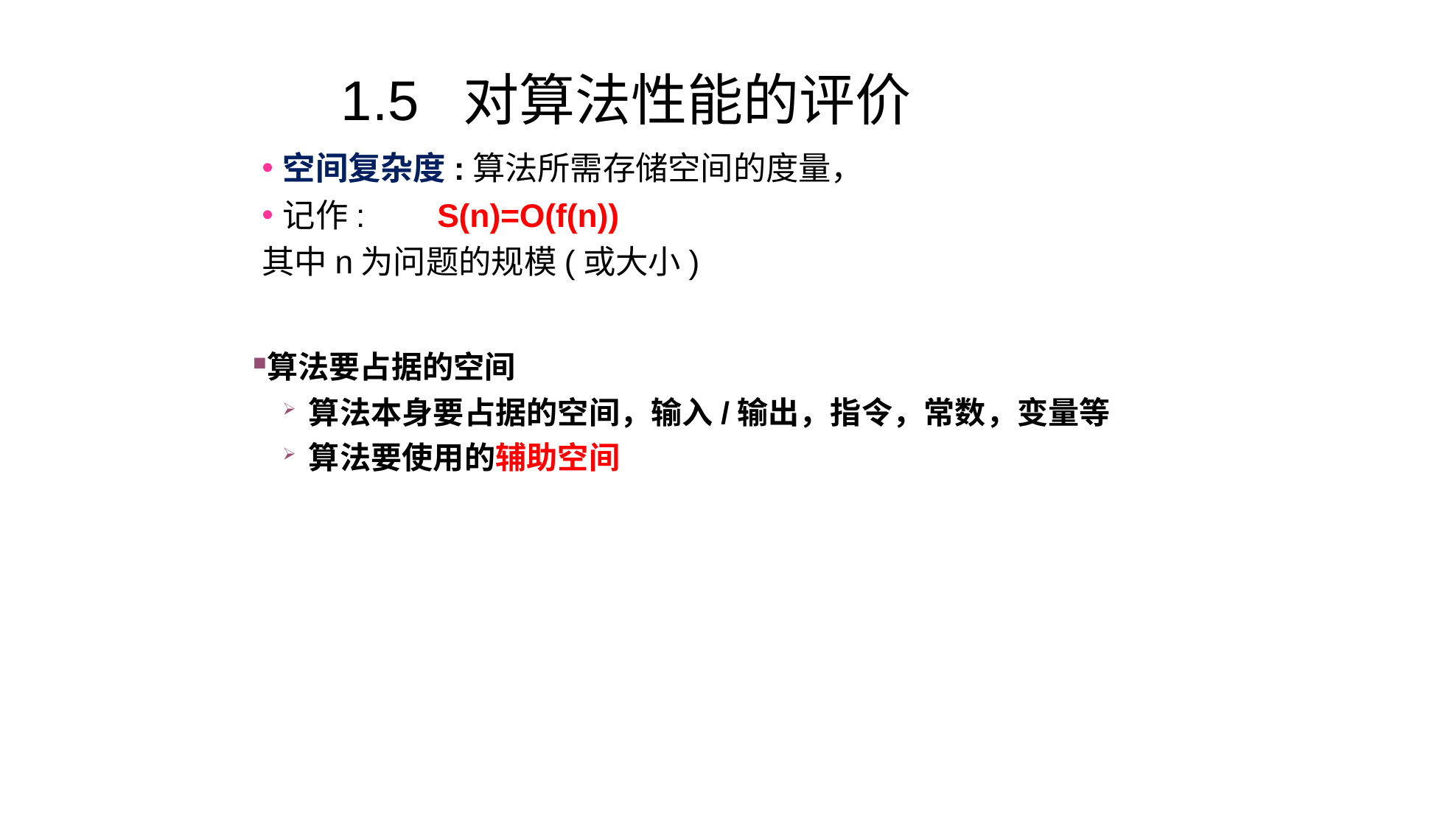

1.5  对算法性能的评价
空间复杂度:算法所需存储空间的度量，
记作:        S(n)=O(f(n))
其中n为问题的规模(或大小)
算法要占据的空间
算法本身要占据的空间，输入/输出，指令，常数，变量等
算法要使用的辅助空间